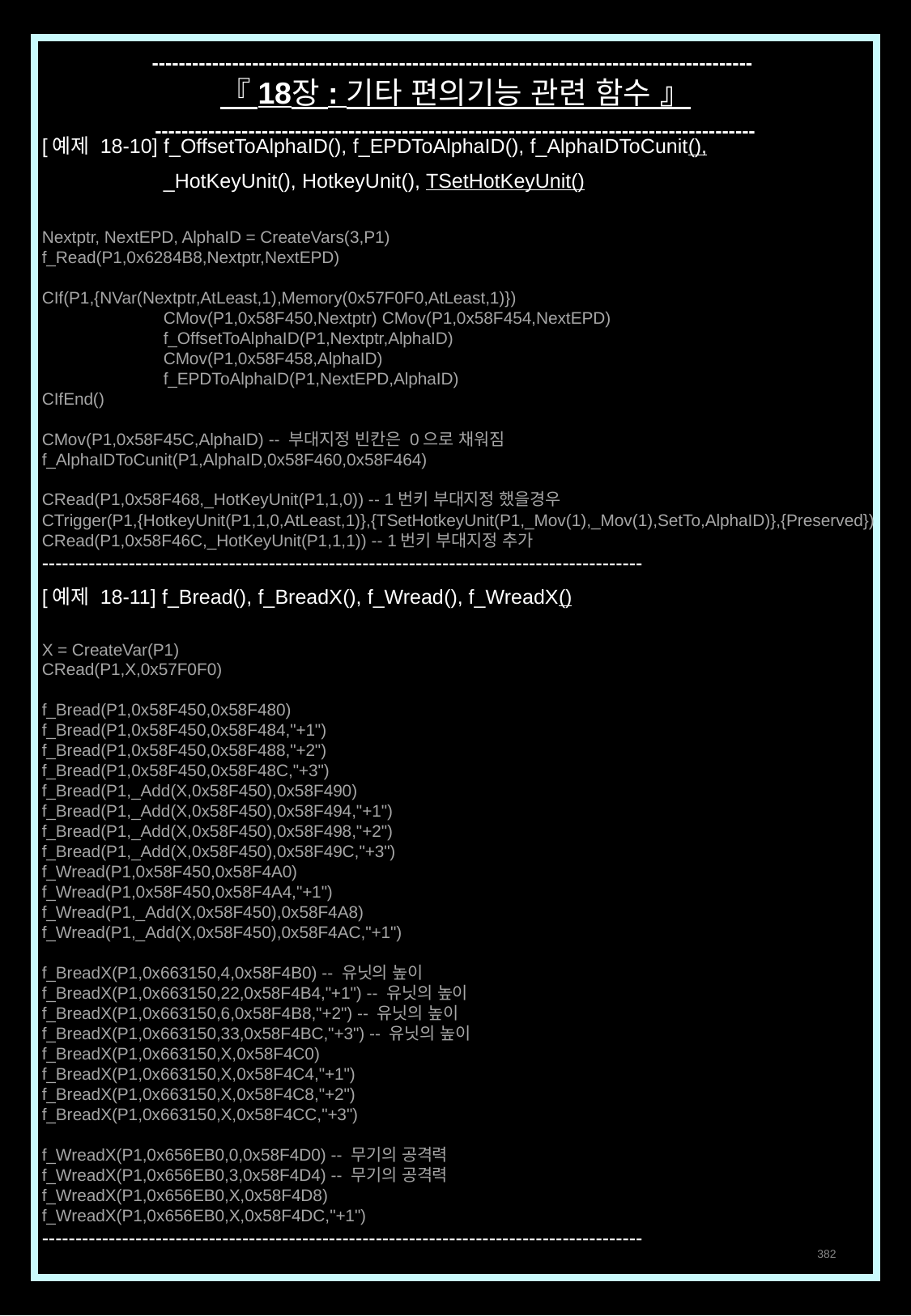

------------------------------------------------------------------------------------------
『 18장 : 기타 편의기능 관련 함수 』
------------------------------------------------------------------------------------------
[예제 18-10] f_OffsetToAlphaID(), f_EPDToAlphaID(), f_AlphaIDToCunit(),
	_HotKeyUnit(), HotkeyUnit(), TSetHotKeyUnit()

Nextptr, NextEPD, AlphaID = CreateVars(3,P1)
f_Read(P1,0x6284B8,Nextptr,NextEPD)

CIf(P1,{NVar(Nextptr,AtLeast,1),Memory(0x57F0F0,AtLeast,1)})
	CMov(P1,0x58F450,Nextptr) CMov(P1,0x58F454,NextEPD)
	f_OffsetToAlphaID(P1,Nextptr,AlphaID)
	CMov(P1,0x58F458,AlphaID)
	f_EPDToAlphaID(P1,NextEPD,AlphaID)
CIfEnd()

CMov(P1,0x58F45C,AlphaID) -- 부대지정 빈칸은 0으로 채워짐
f_AlphaIDToCunit(P1,AlphaID,0x58F460,0x58F464)

CRead(P1,0x58F468,_HotKeyUnit(P1,1,0)) -- 1번키 부대지정 했을경우
CTrigger(P1,{HotkeyUnit(P1,1,0,AtLeast,1)},{TSetHotkeyUnit(P1,_Mov(1),_Mov(1),SetTo,AlphaID)},{Preserved})
CRead(P1,0x58F46C,_HotKeyUnit(P1,1,1)) -- 1번키 부대지정 추가
------------------------------------------------------------------------------------------
[예제 18-11] f_Bread(), f_BreadX(), f_Wread(), f_WreadX()

X = CreateVar(P1)
CRead(P1,X,0x57F0F0)

f_Bread(P1,0x58F450,0x58F480)
f_Bread(P1,0x58F450,0x58F484,"+1")
f_Bread(P1,0x58F450,0x58F488,"+2")
f_Bread(P1,0x58F450,0x58F48C,"+3")
f_Bread(P1,_Add(X,0x58F450),0x58F490)
f_Bread(P1,_Add(X,0x58F450),0x58F494,"+1")
f_Bread(P1,_Add(X,0x58F450),0x58F498,"+2")
f_Bread(P1,_Add(X,0x58F450),0x58F49C,"+3")
f_Wread(P1,0x58F450,0x58F4A0)
f_Wread(P1,0x58F450,0x58F4A4,"+1")
f_Wread(P1,_Add(X,0x58F450),0x58F4A8)
f_Wread(P1,_Add(X,0x58F450),0x58F4AC,"+1")

f_BreadX(P1,0x663150,4,0x58F4B0) -- 유닛의 높이
f_BreadX(P1,0x663150,22,0x58F4B4,"+1") -- 유닛의 높이
f_BreadX(P1,0x663150,6,0x58F4B8,"+2") -- 유닛의 높이
f_BreadX(P1,0x663150,33,0x58F4BC,"+3") -- 유닛의 높이
f_BreadX(P1,0x663150,X,0x58F4C0)
f_BreadX(P1,0x663150,X,0x58F4C4,"+1")
f_BreadX(P1,0x663150,X,0x58F4C8,"+2")
f_BreadX(P1,0x663150,X,0x58F4CC,"+3")

f_WreadX(P1,0x656EB0,0,0x58F4D0) -- 무기의 공격력
f_WreadX(P1,0x656EB0,3,0x58F4D4) -- 무기의 공격력
f_WreadX(P1,0x656EB0,X,0x58F4D8)
f_WreadX(P1,0x656EB0,X,0x58F4DC,"+1")
------------------------------------------------------------------------------------------

382